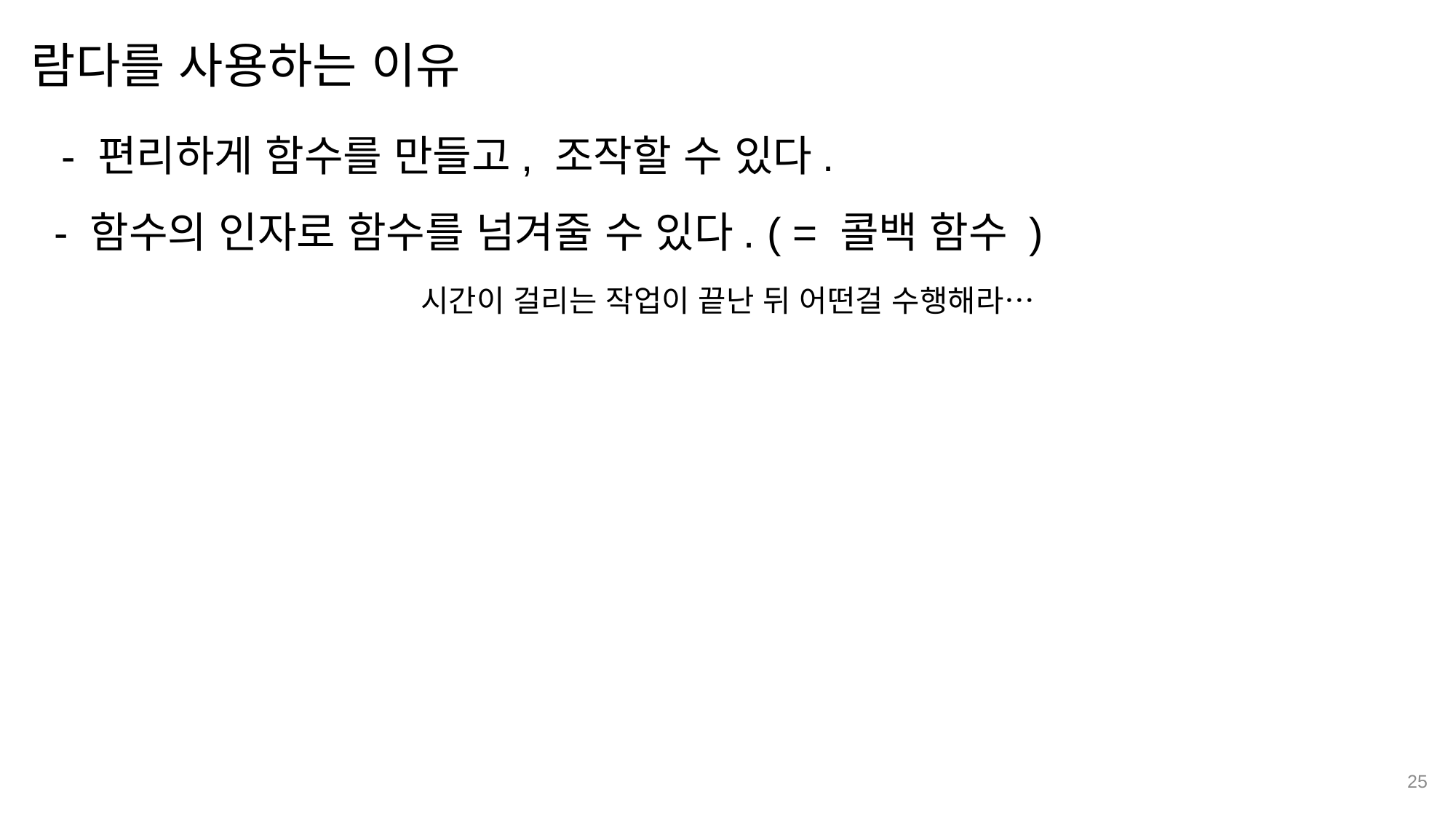

람다를 사용하는 이유
나눔스퀘어OTF ExtraBold
- 편리하게 함수를 만들고, 조작할 수 있다.
나눔스퀘어OTF Bold
나눔스퀘어OTF
- 함수의 인자로 함수를 넘겨줄 수 있다. ( = 콜백 함수 )
나눔스퀘어 Light
시간이 걸리는 작업이 끝난 뒤 어떤걸 수행해라…
나눔스퀘어 Light
나눔스퀘어OTF

25